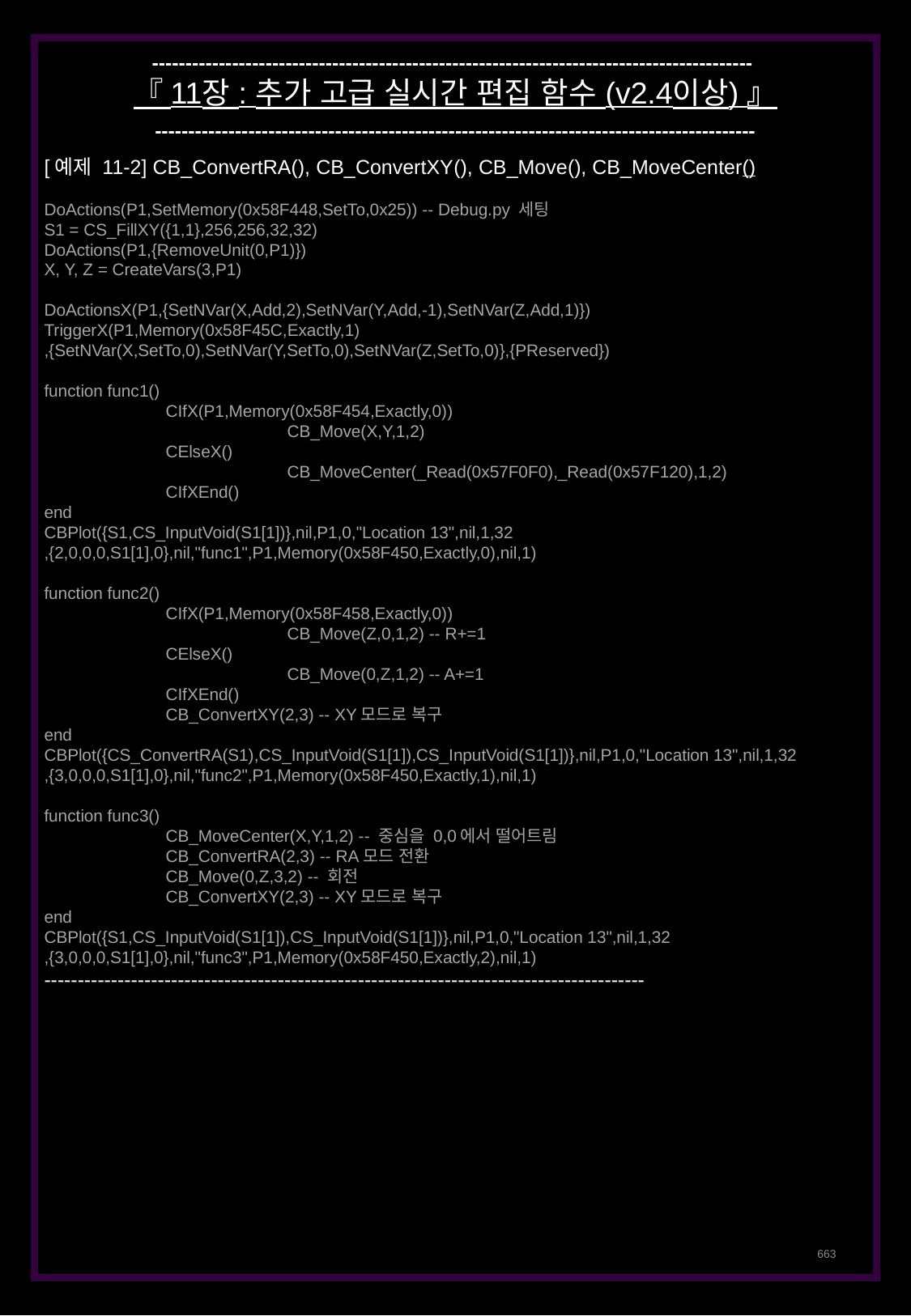

------------------------------------------------------------------------------------------
『 11장 : 추가 고급 실시간 편집 함수 (v2.4이상) 』
------------------------------------------------------------------------------------------
[예제 11-2] CB_ConvertRA(), CB_ConvertXY(), CB_Move(), CB_MoveCenter()

DoActions(P1,SetMemory(0x58F448,SetTo,0x25)) -- Debug.py 세팅
S1 = CS_FillXY({1,1},256,256,32,32)
DoActions(P1,{RemoveUnit(0,P1)})
X, Y, Z = CreateVars(3,P1)

DoActionsX(P1,{SetNVar(X,Add,2),SetNVar(Y,Add,-1),SetNVar(Z,Add,1)})
TriggerX(P1,Memory(0x58F45C,Exactly,1)
,{SetNVar(X,SetTo,0),SetNVar(Y,SetTo,0),SetNVar(Z,SetTo,0)},{PReserved})

function func1()
	CIfX(P1,Memory(0x58F454,Exactly,0))
		CB_Move(X,Y,1,2)
	CElseX()
		CB_MoveCenter(_Read(0x57F0F0),_Read(0x57F120),1,2)
	CIfXEnd()
end
CBPlot({S1,CS_InputVoid(S1[1])},nil,P1,0,"Location 13",nil,1,32
,{2,0,0,0,S1[1],0},nil,"func1",P1,Memory(0x58F450,Exactly,0),nil,1)

function func2()
	CIfX(P1,Memory(0x58F458,Exactly,0))
		CB_Move(Z,0,1,2) -- R+=1
	CElseX()
		CB_Move(0,Z,1,2) -- A+=1
	CIfXEnd()
	CB_ConvertXY(2,3) -- XY모드로 복구
end
CBPlot({CS_ConvertRA(S1),CS_InputVoid(S1[1]),CS_InputVoid(S1[1])},nil,P1,0,"Location 13",nil,1,32
,{3,0,0,0,S1[1],0},nil,"func2",P1,Memory(0x58F450,Exactly,1),nil,1)

function func3()
	CB_MoveCenter(X,Y,1,2) -- 중심을 0,0에서 떨어트림
	CB_ConvertRA(2,3) -- RA모드 전환
	CB_Move(0,Z,3,2) -- 회전
	CB_ConvertXY(2,3) -- XY모드로 복구
end
CBPlot({S1,CS_InputVoid(S1[1]),CS_InputVoid(S1[1])},nil,P1,0,"Location 13",nil,1,32
,{3,0,0,0,S1[1],0},nil,"func3",P1,Memory(0x58F450,Exactly,2),nil,1)
------------------------------------------------------------------------------------------
663